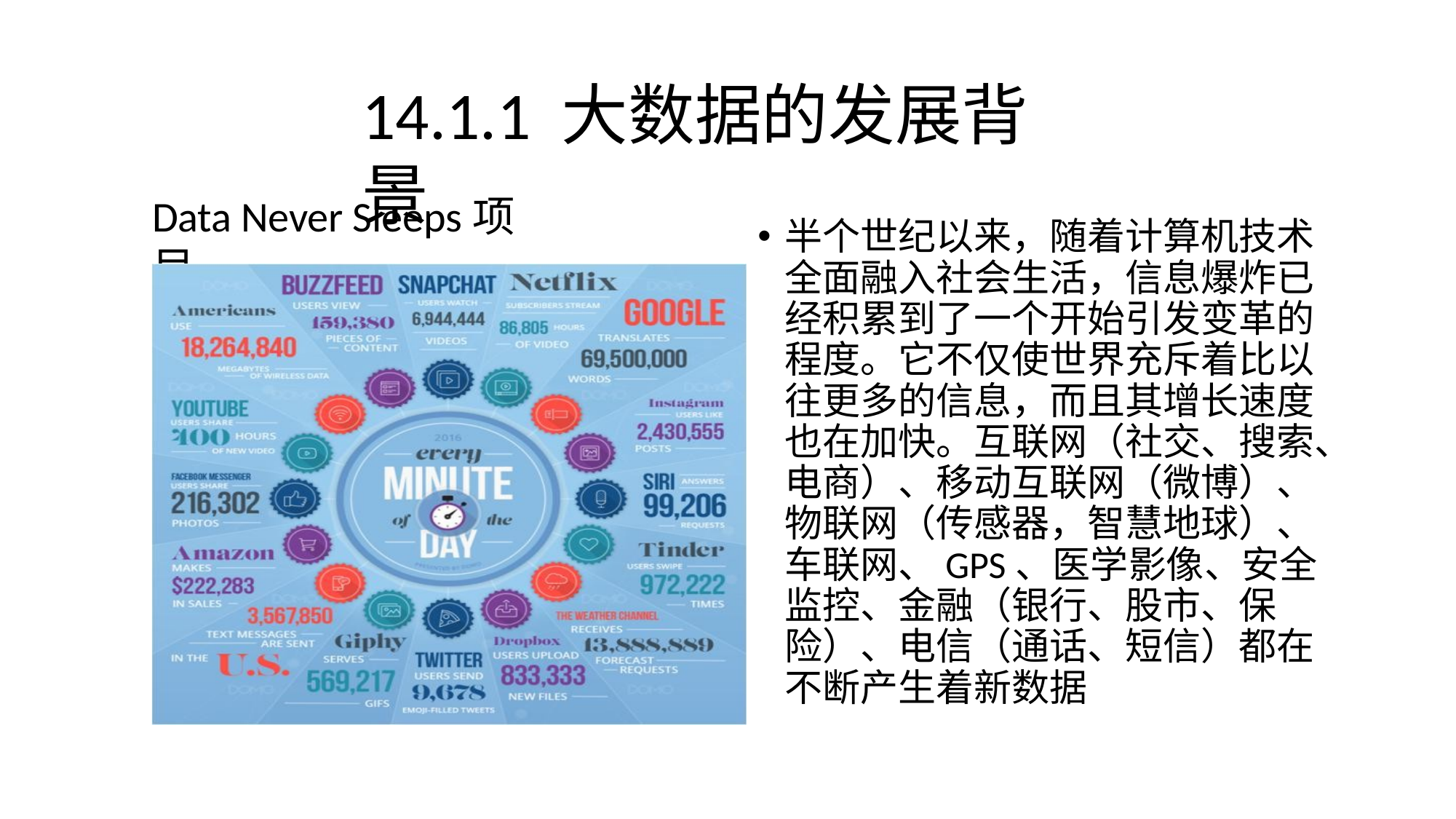

# 14.1.1	大数据的发展背景
Data Never Sleeps项目
半个世纪以来，随着计算机技术 全面融入社会生活，信息爆炸已 经积累到了一个开始引发变革的 程度。它不仅使世界充斥着比以 往更多的信息，而且其增长速度 也在加快。互联网（社交、搜索、 电商）、移动互联网（微博）、 物联网（传感器，智慧地球）、 车联网、GPS、医学影像、安全 监控、金融（银行、股市、保
险）、电信（通话、短信）都在 不断产生着新数据